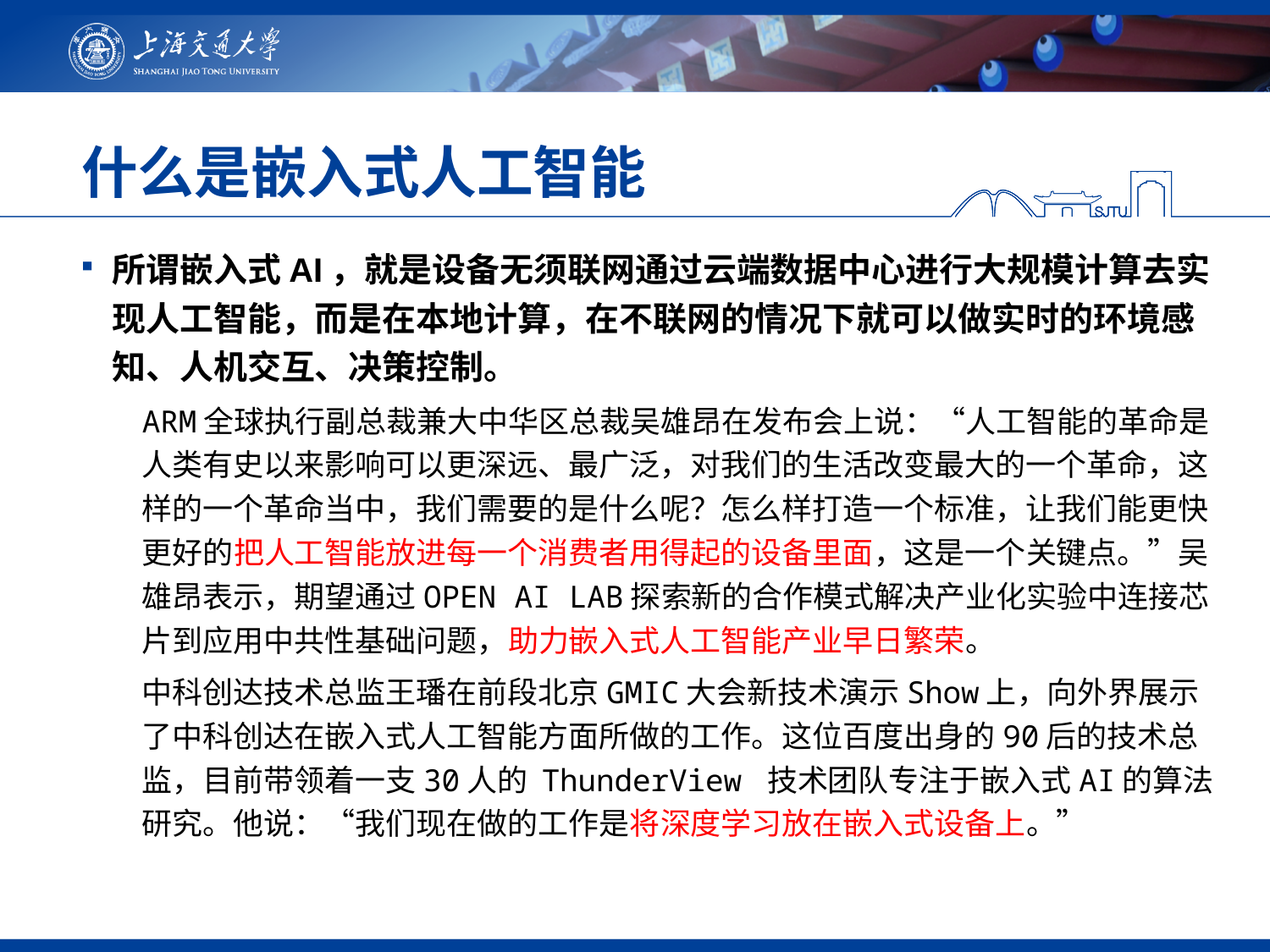

# 什么是嵌入式人工智能
所谓嵌入式AI，就是设备无须联网通过云端数据中心进行大规模计算去实现人工智能，而是在本地计算，在不联网的情况下就可以做实时的环境感知、人机交互、决策控制。
ARM全球执行副总裁兼大中华区总裁吴雄昂在发布会上说：“人工智能的革命是人类有史以来影响可以更深远、最广泛，对我们的生活改变最大的一个革命，这样的一个革命当中，我们需要的是什么呢？怎么样打造一个标准，让我们能更快更好的把人工智能放进每一个消费者用得起的设备里面，这是一个关键点。”吴雄昂表示，期望通过OPEN AI LAB探索新的合作模式解决产业化实验中连接芯片到应用中共性基础问题，助力嵌入式人工智能产业早日繁荣。
中科创达技术总监王璠在前段北京GMIC大会新技术演示Show上，向外界展示了中科创达在嵌入式人工智能方面所做的工作。这位百度出身的90后的技术总监，目前带领着一支30人的 ThunderView 技术团队专注于嵌入式AI的算法研究。他说：“我们现在做的工作是将深度学习放在嵌入式设备上。”